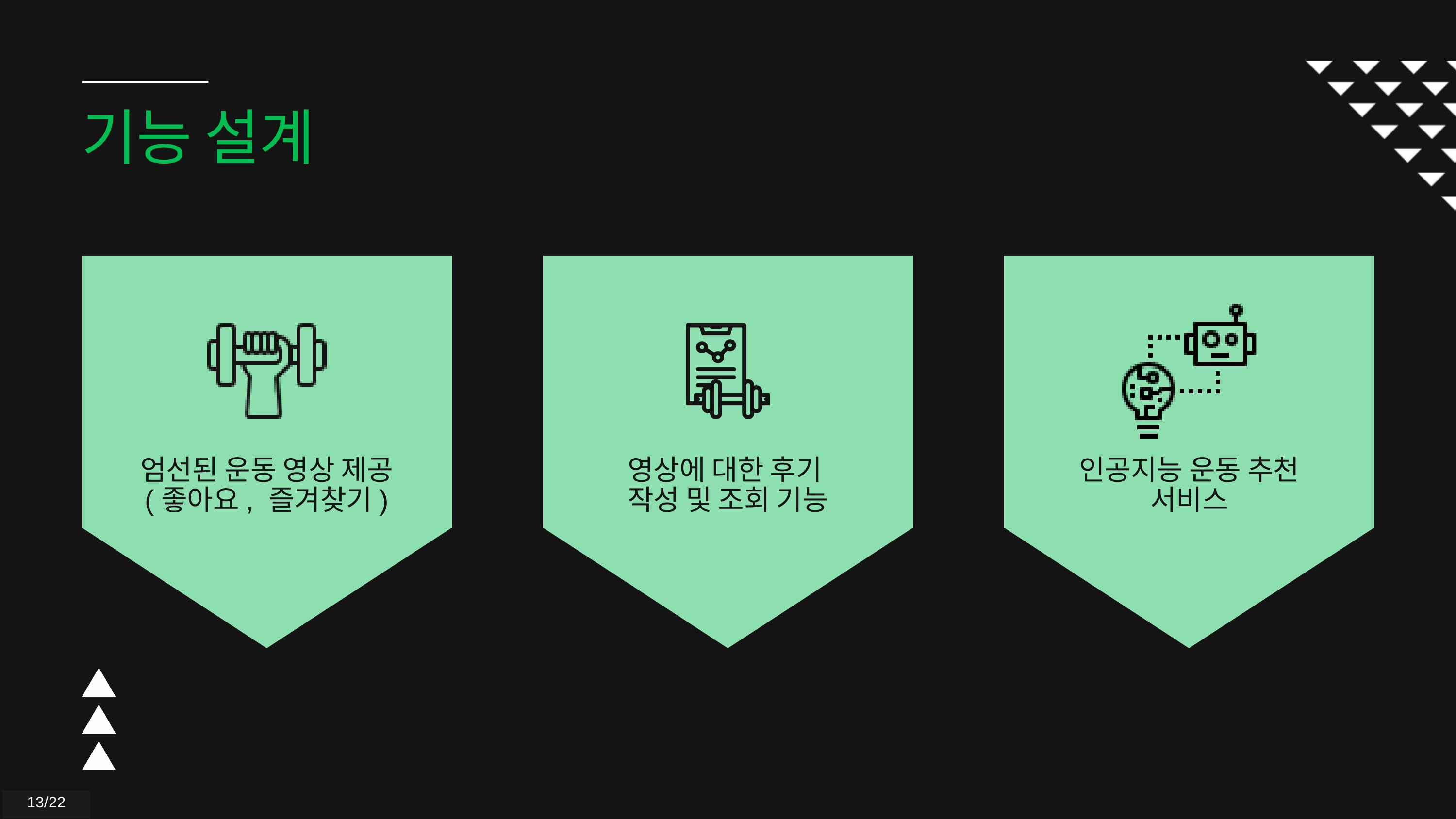

기능 설계

엄선된 운동 영상 제공
(좋아요, 즐겨찾기)
영상에 대한 후기
작성 및 조회 기능
인공지능 운동 추천
서비스

13/22